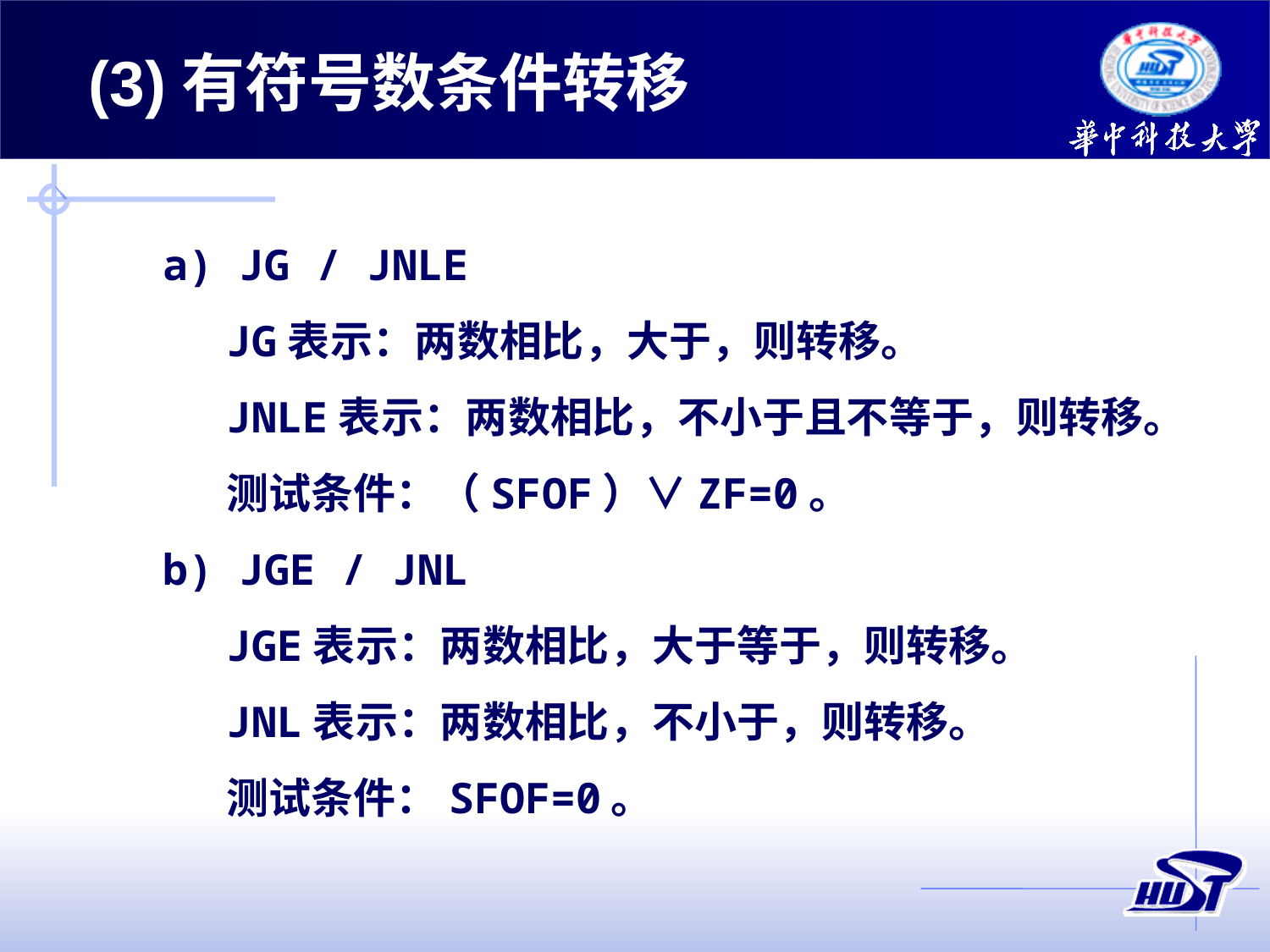

(3)有符号数条件转移
a) JG / JNLE
JG表示：两数相比，大于，则转移。
JNLE表示：两数相比，不小于且不等于，则转移。
测试条件：（SFOF）∨ZF=0。
b) JGE / JNL
JGE表示：两数相比，大于等于，则转移。
JNL表示：两数相比，不小于，则转移。
测试条件：SFOF=0。